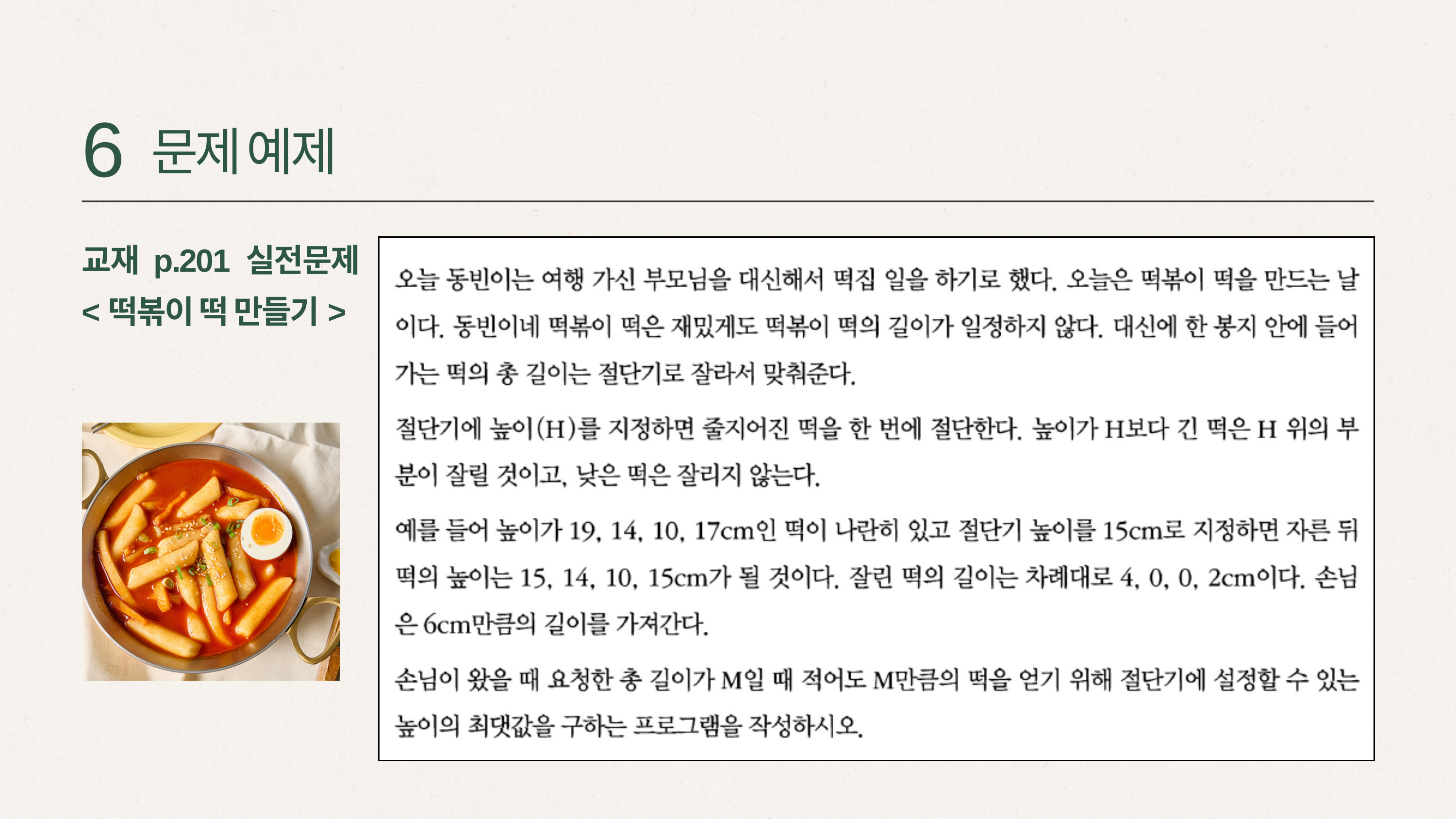

6
문제 예제

교재 p.201 실전문제
<떡볶이 떡 만들기>